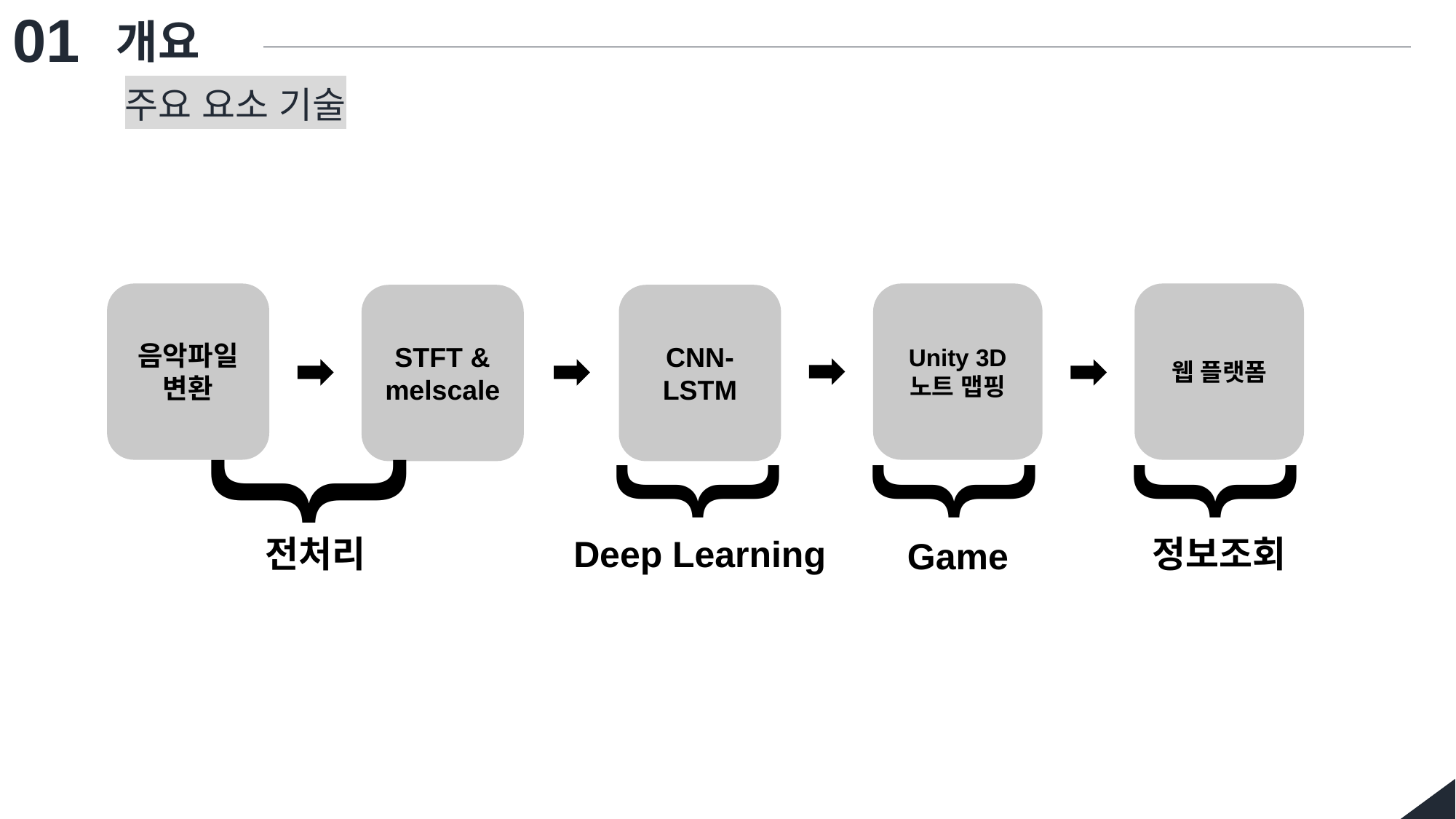

01
개요
주요 요소 기술
Unity 3D
노트 맵핑
웹 플랫폼
음악파일 변환
STFT & melscale
CNN-LSTM

}
}
}
}
전처리
Deep Learning
정보조회
Game